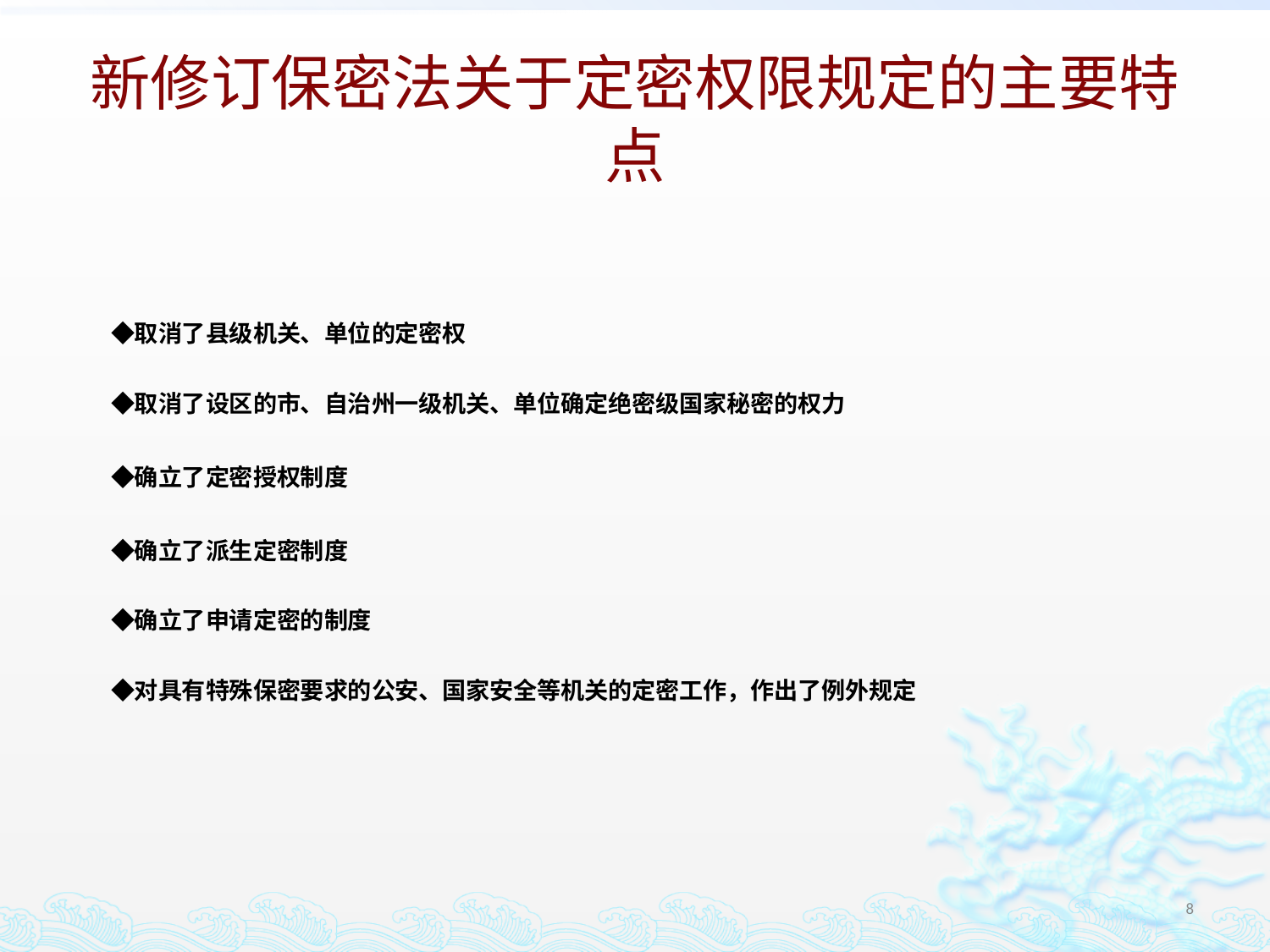

# 新修订保密法关于定密权限规定的主要特点
　◆取消了县级机关、单位的定密权
　◆取消了设区的市、自治州一级机关、单位确定绝密级国家秘密的权力
　◆确立了定密授权制度
　◆确立了派生定密制度
　◆确立了申请定密的制度
　◆对具有特殊保密要求的公安、国家安全等机关的定密工作，作出了例外规定
8